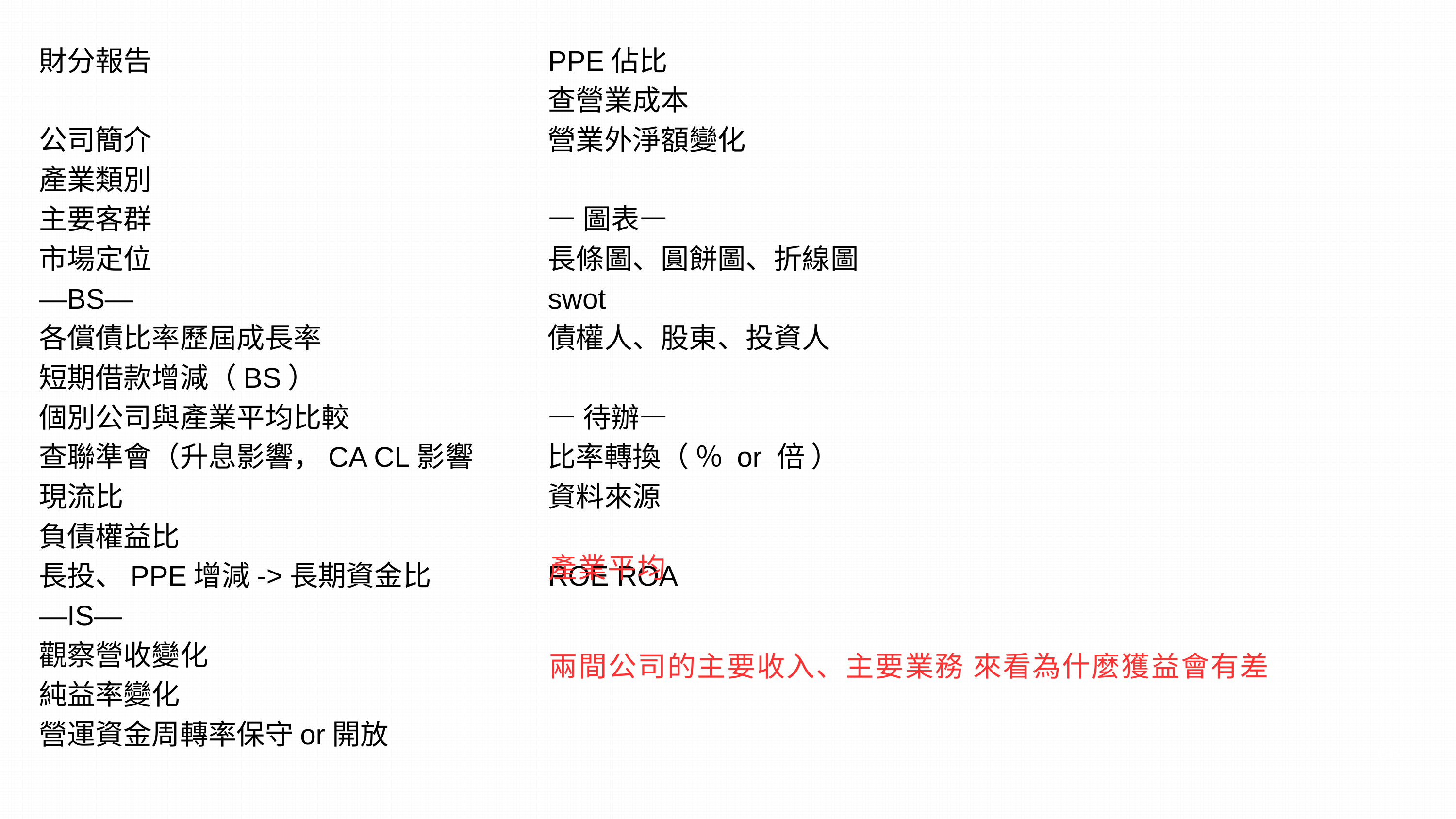

財分報告

公司簡介
產業類別
主要客群
市場定位
—BS—
各償債比率歷屆成長率
短期借款增減（BS）
個別公司與產業平均比較
查聯準會（升息影響，CA CL影響
現流比
負債權益比
長投、PPE增減->長期資金比
—IS—
觀察營收變化
純益率變化
營運資金周轉率保守or開放

PPE佔比
查營業成本
營業外淨額變化

—圖表—
長條圖、圓餅圖、折線圖
swot
債權人、股東、投資人

—待辦—
比率轉換（ ％ or 倍 ）
資料來源

ROE ROA

產業平均
兩間公司的主要收入、主要業務 來看為什麼獲益會有差
66